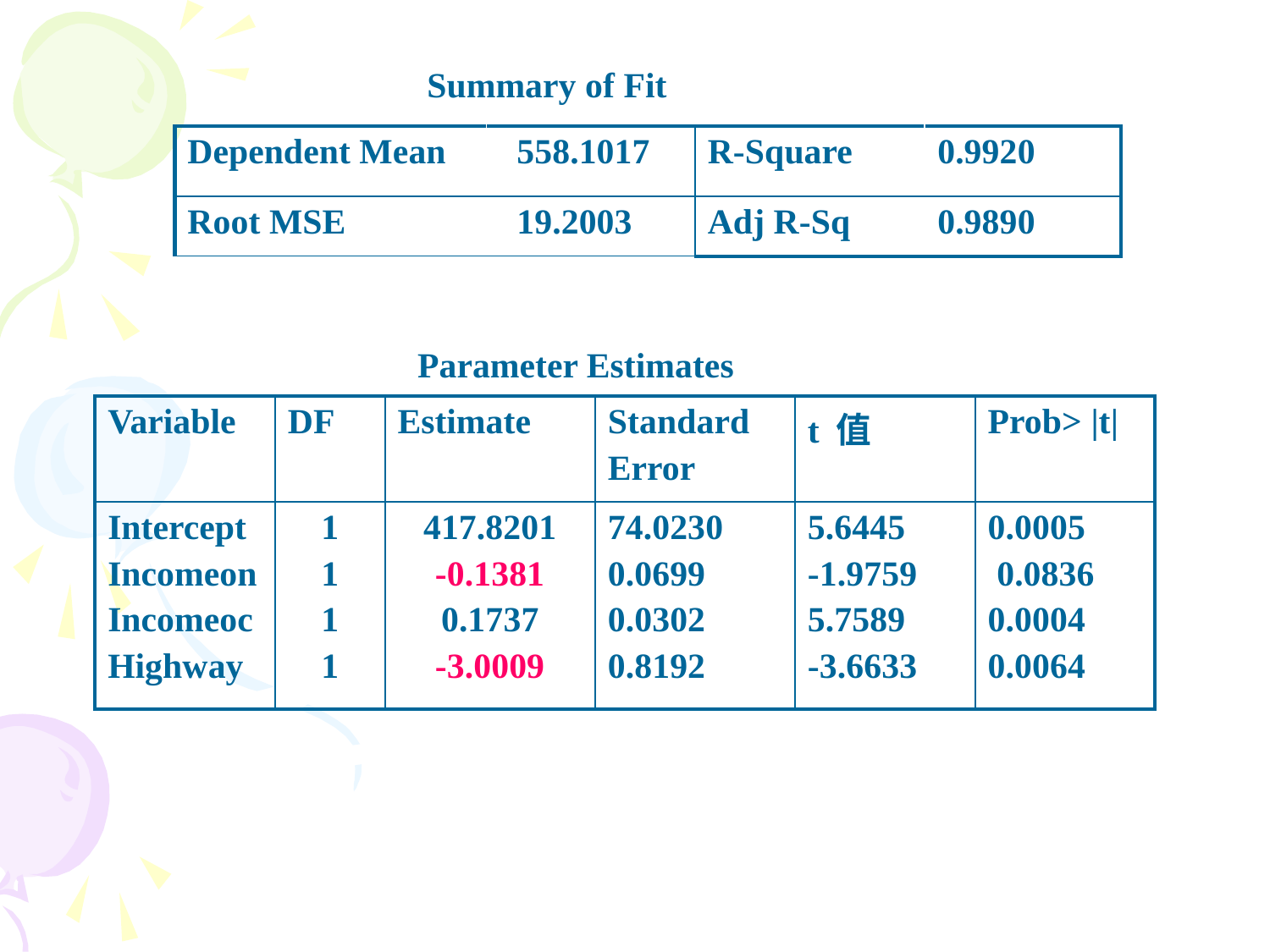

Summary of Fit
| Dependent Mean | 558.1017 | R-Square | 0.9920 |
| --- | --- | --- | --- |
| Root MSE | 19.2003 | Adj R-Sq | 0.9890 |
Parameter Estimates
| Variable | DF | Estimate | Standard Error | t 值 | Prob> |t| |
| --- | --- | --- | --- | --- | --- |
| Intercept Incomeon Incomeoc Highway | 1 1 1 1 | 417.8201 -0.1381 0.1737 -3.0009 | 74.0230 0.0699 0.0302 0.8192 | 5.6445 -1.9759 5.7589 -3.6633 | 0.0005 0.0836 0.0004 0.0064 |